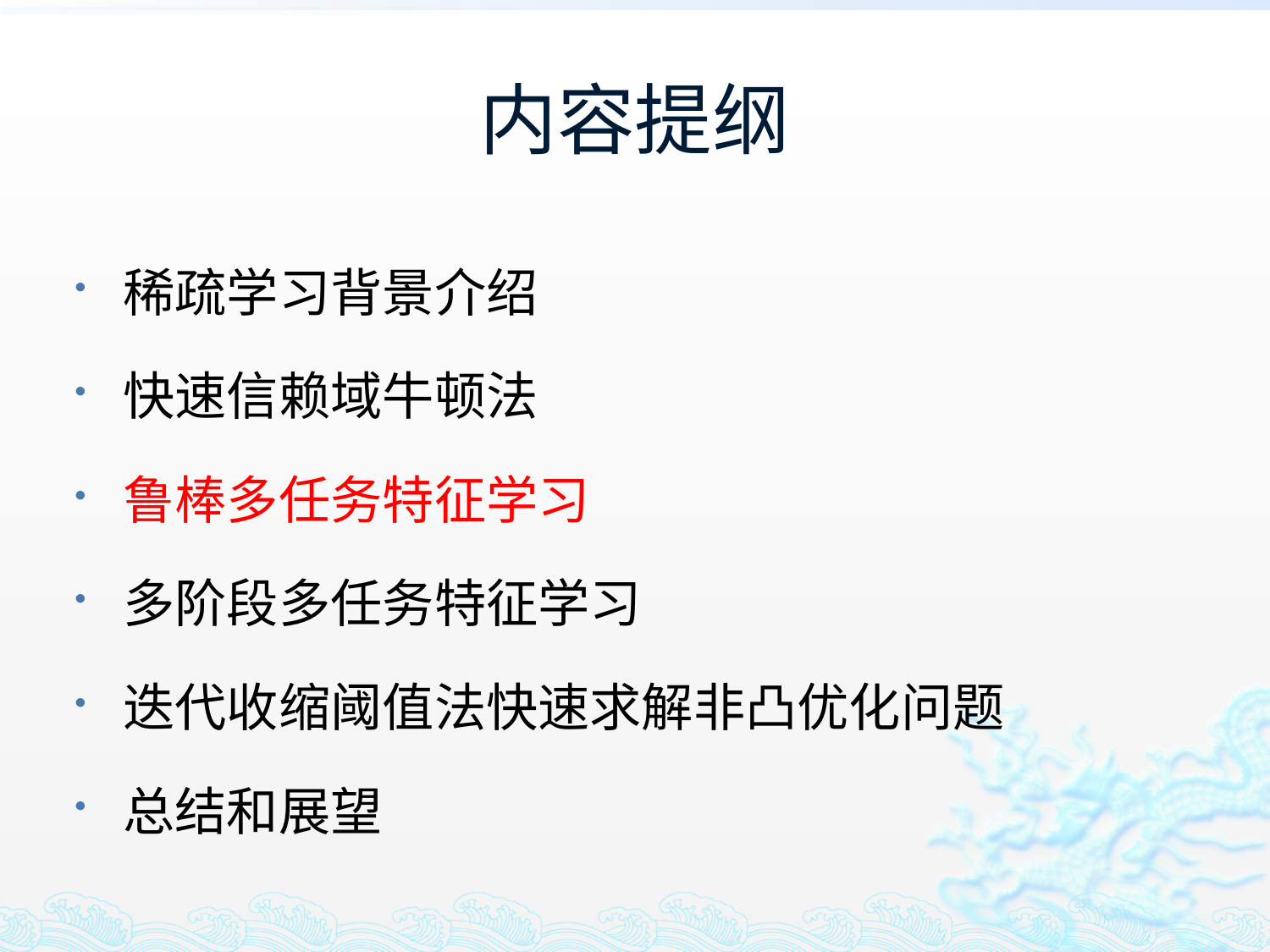

# 内容提纲
稀疏学习背景介绍
快速信赖域牛顿法
鲁棒多任务特征学习
多阶段多任务特征学习
迭代收缩阈值法快速求解非凸优化问题
总结和展望